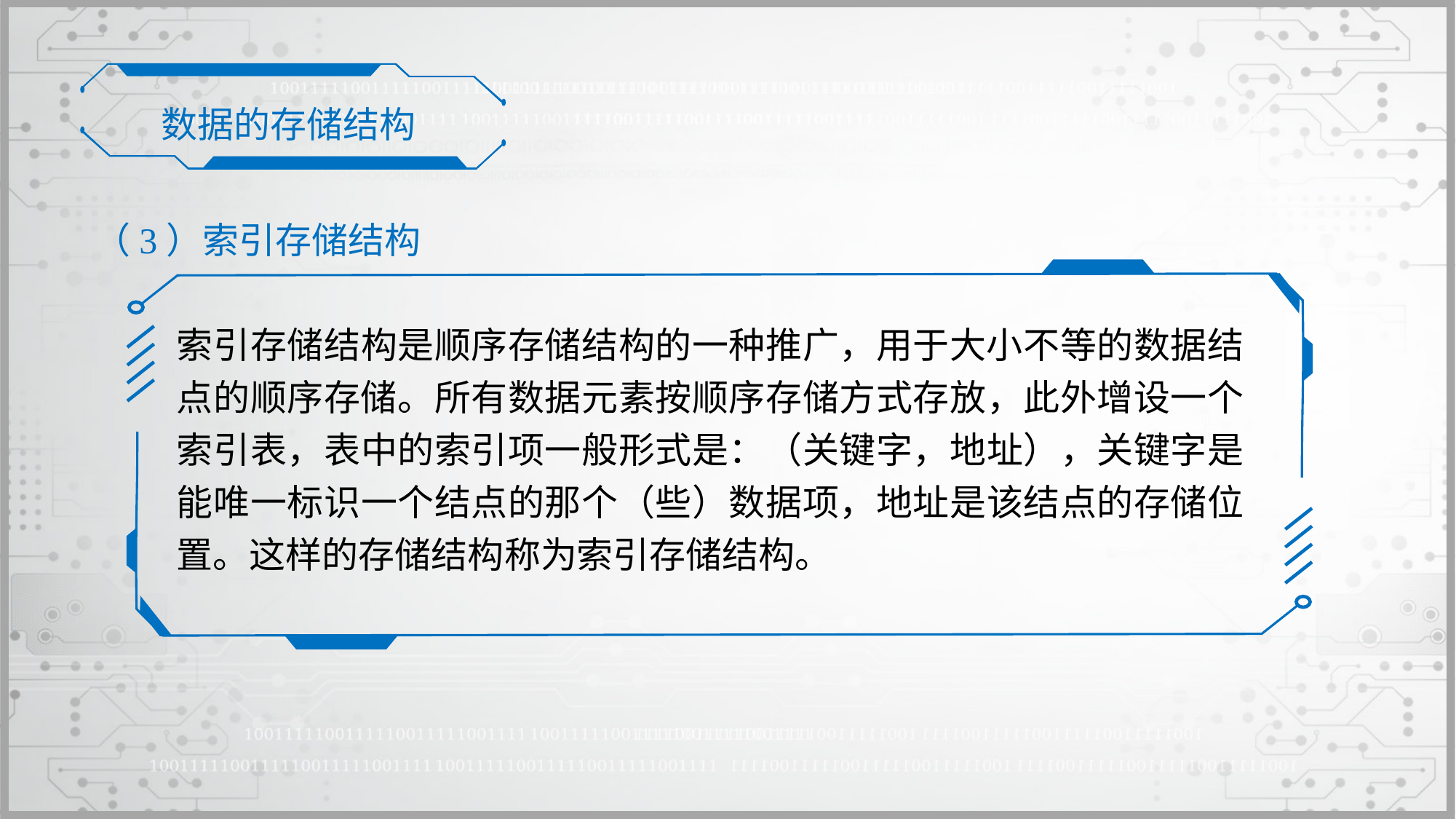

数据的存储结构
（3）索引存储结构

索引存储结构是顺序存储结构的一种推广，用于大小不等的数据结点的顺序存储。所有数据元素按顺序存储方式存放，此外增设一个索引表，表中的索引项一般形式是：（关键字，地址），关键字是能唯一标识一个结点的那个（些）数据项，地址是该结点的存储位置。这样的存储结构称为索引存储结构。